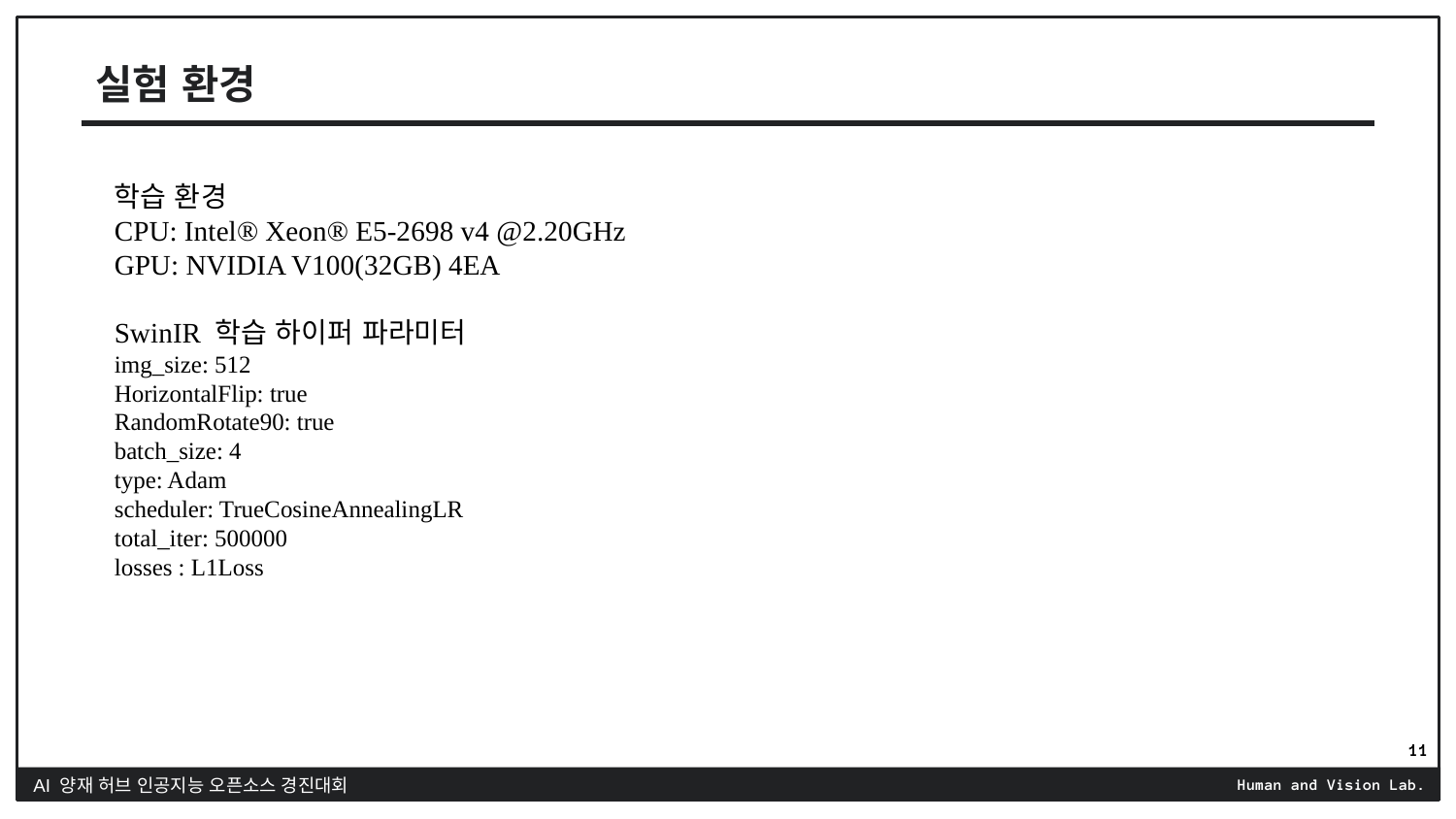

# 실험 환경
학습 환경
CPU: Intel® Xeon® E5-2698 v4 @2.20GHz
GPU: NVIDIA V100(32GB) 4EA

SwinIR 학습 하이퍼 파라미터
img_size: 512
HorizontalFlip: true
RandomRotate90: true
batch_size: 4
type: Adam
scheduler: TrueCosineAnnealingLR
total_iter: 500000
losses : L1Loss
11

AI 양재 허브 인공지능 오픈소스 경진대회